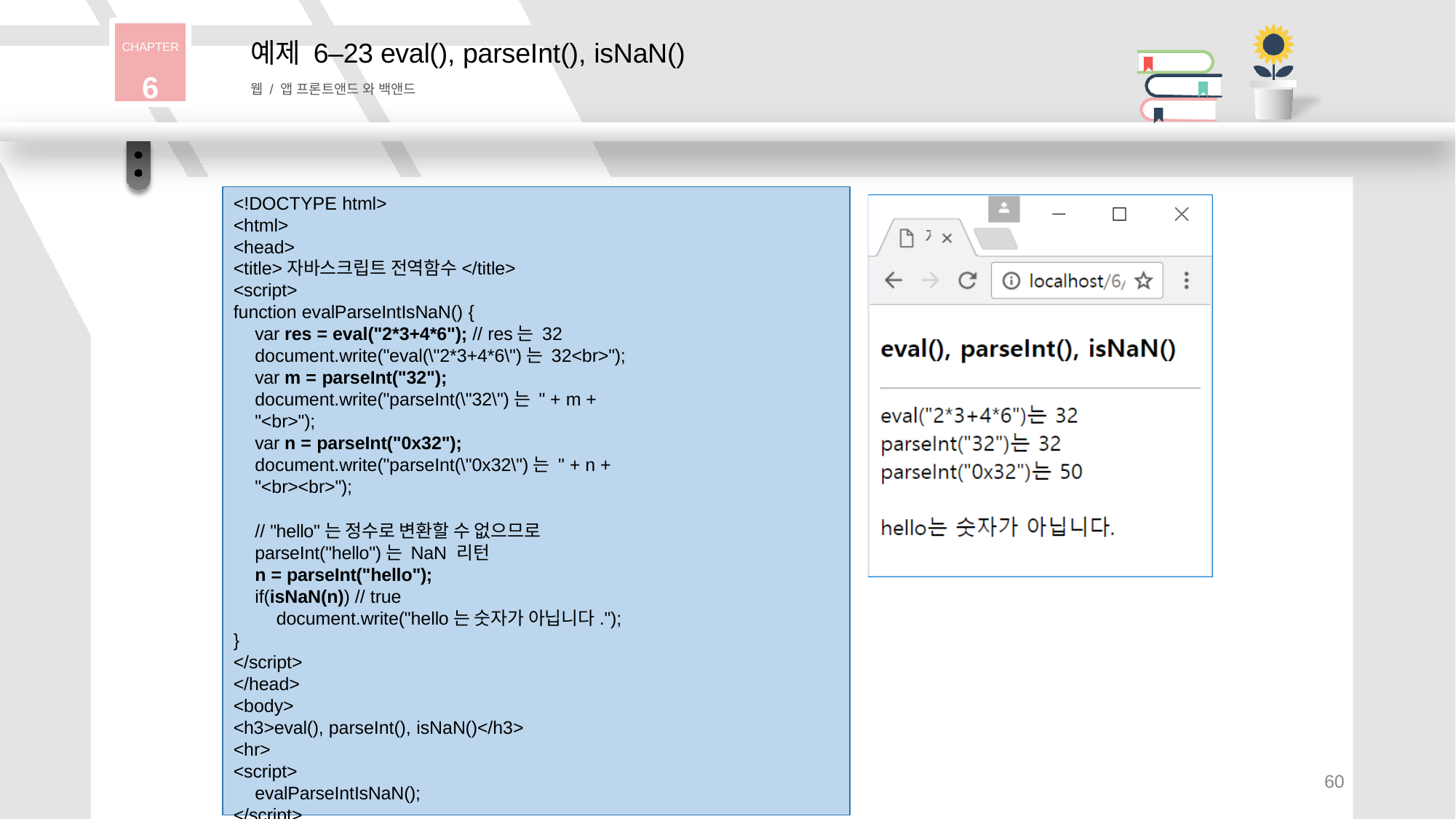

CHAPTER

6

# 예제 6–23 eval(), parseInt(), isNaN()

웹 / 앱 프론트앤드 와 백앤드

<!DOCTYPE html>
<html>
<head>
<title>자바스크립트 전역함수</title>
<script>
function evalParseIntIsNaN() {
var res = eval("2*3+4*6"); // res는 32  document.write("eval(\"2*3+4*6\")는 32<br>");  var m = parseInt("32");
document.write("parseInt(\"32\")는 " + m + "<br>");
var n = parseInt("0x32");
document.write("parseInt(\"0x32\")는 " + n + "<br><br>");

// "hello"는 정수로 변환할 수 없으므로 parseInt("hello")는 NaN 리턴
n = parseInt("hello");
if(isNaN(n)) // true
document.write("hello는 숫자가 아닙니다.");
}
</script>
</head>
<body>
<h3>eval(), parseInt(), isNaN()</h3>
<hr>
<script>
evalParseIntIsNaN();
</script>
</body>
</html>

60